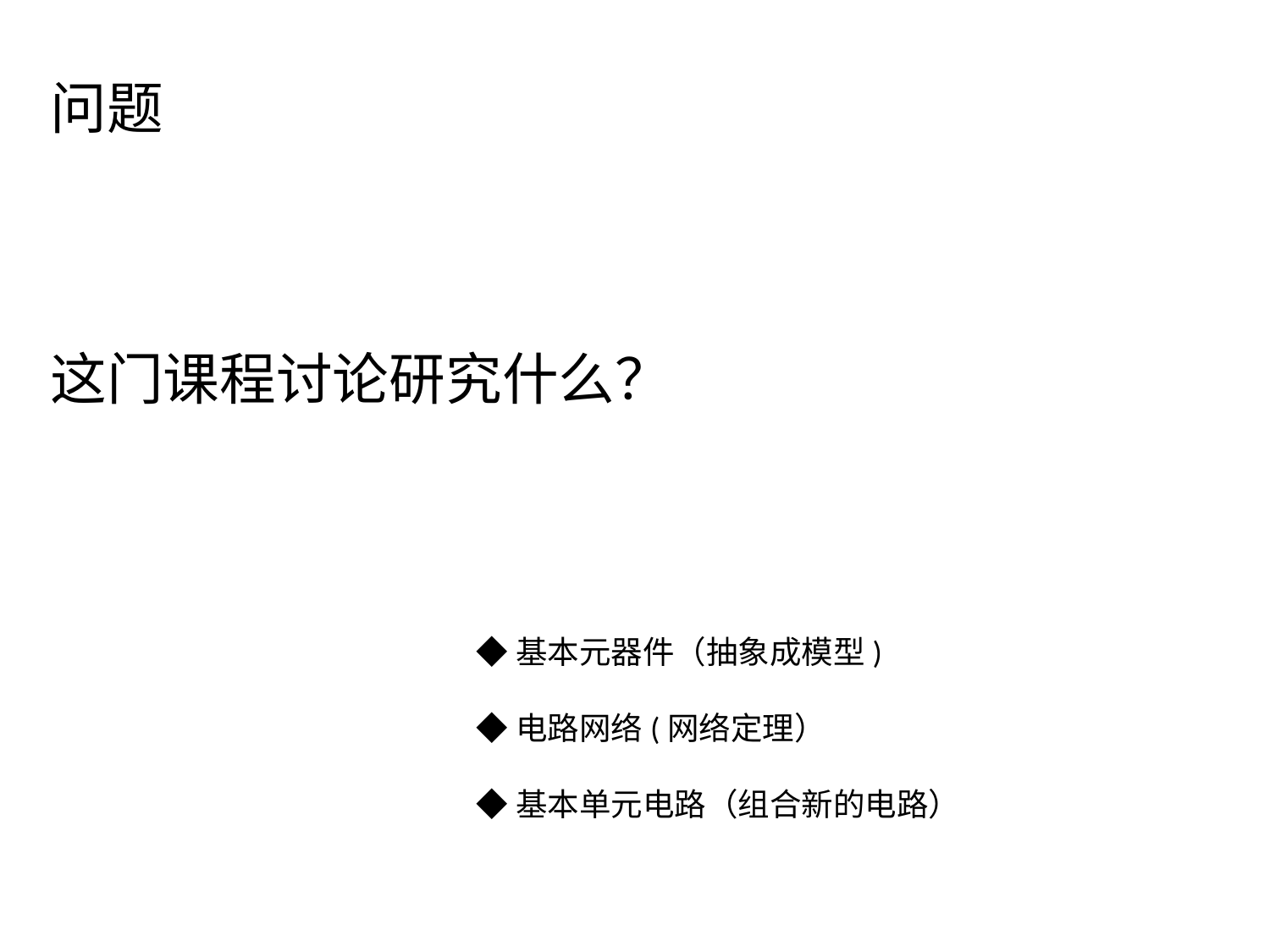

问题

这门课程讨论研究什么？
◆基本元器件（抽象成模型)

◆电路网络(网络定理）

◆基本单元电路（组合新的电路）